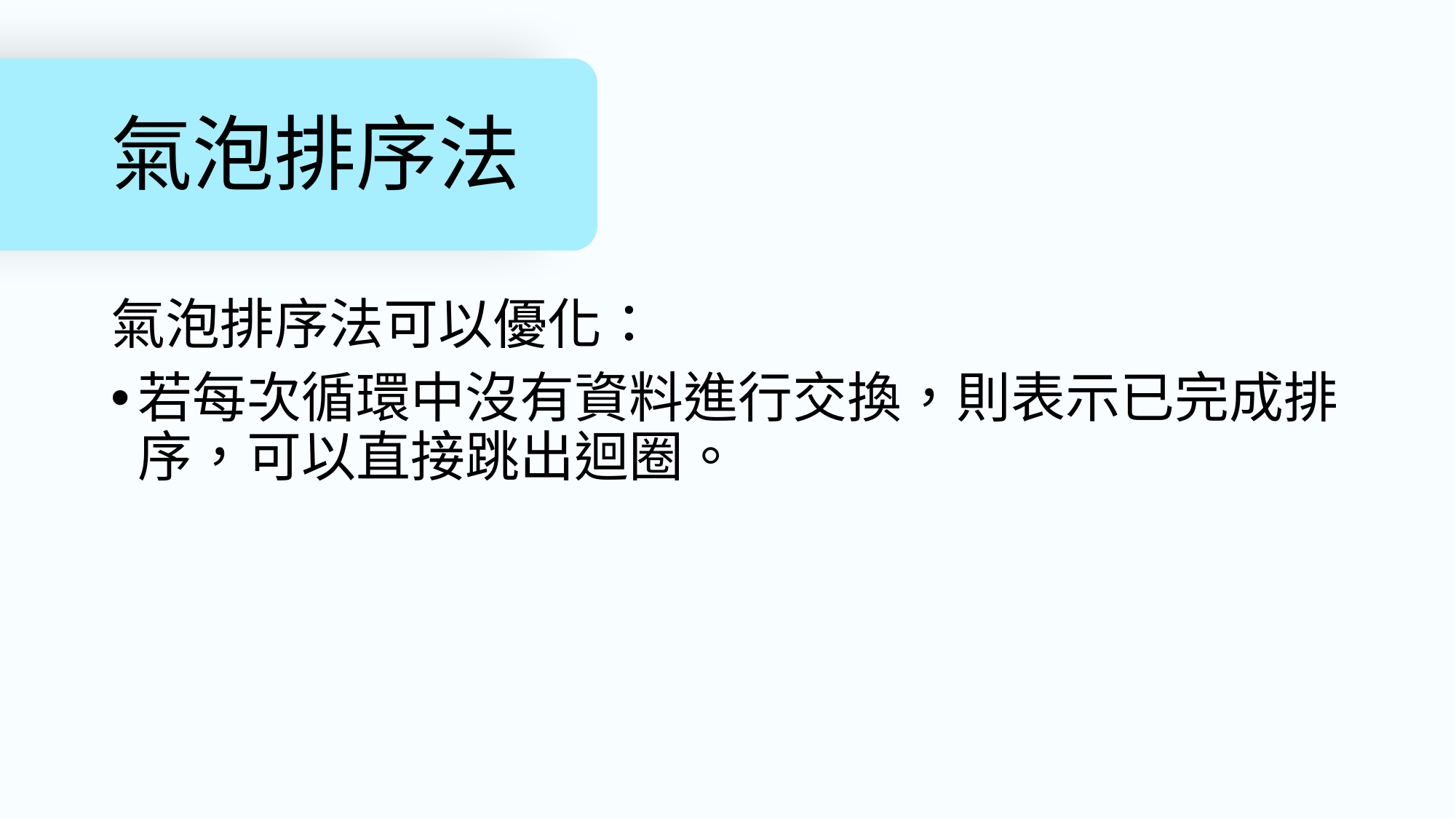

# 氣泡排序法
氣泡排序法可以優化：
若每次循環中沒有資料進行交換，則表示已完成排序，可以直接跳出迴圈。